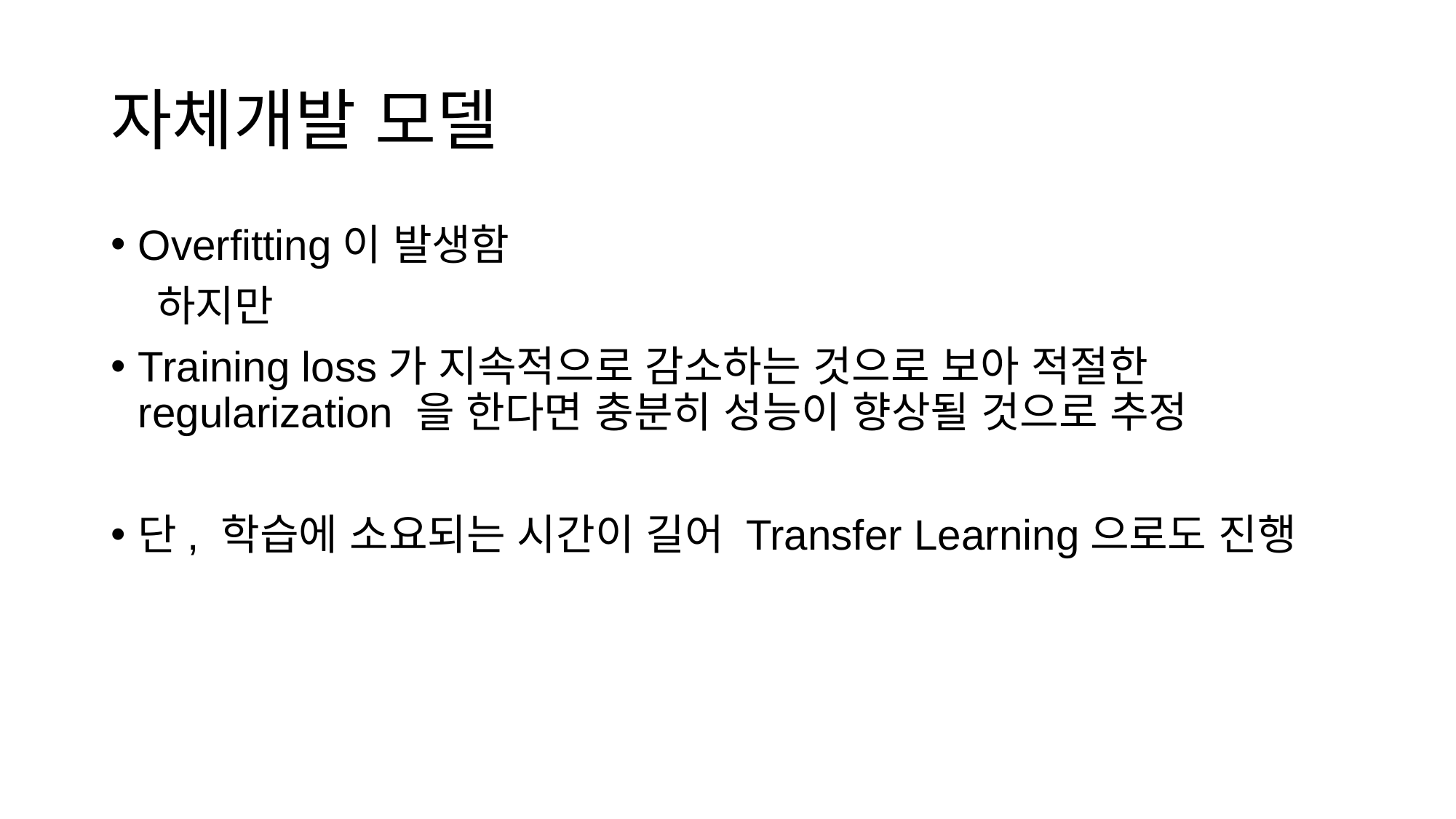

# 자체개발 모델
Overfitting이 발생함
   하지만
Training loss가 지속적으로 감소하는 것으로 보아 적절한 regularization 을 한다면 충분히 성능이 향상될 것으로 추정

단, 학습에 소요되는 시간이 길어 Transfer Learning으로도 진행